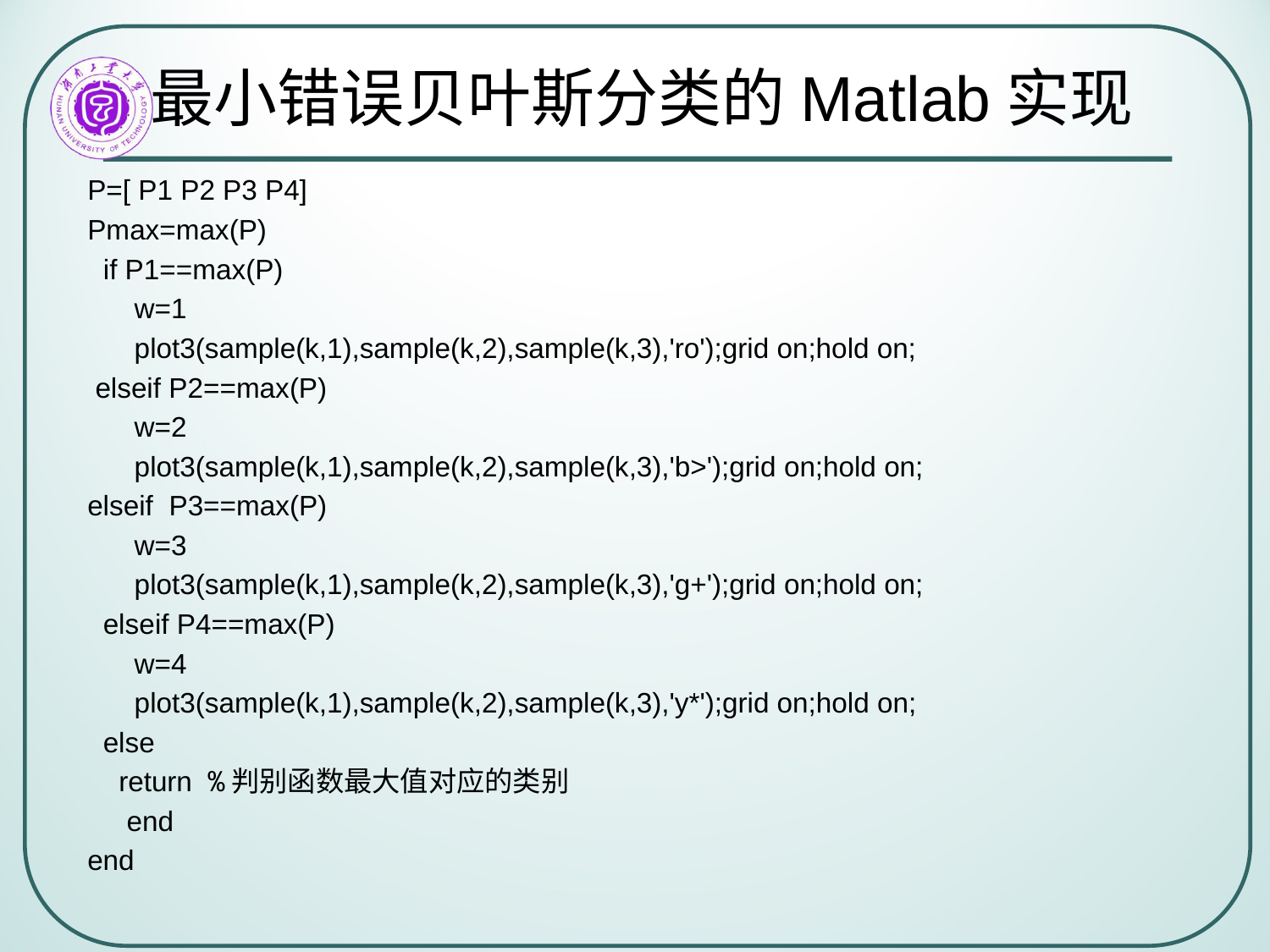

最小错误贝叶斯分类的Matlab实现
P=[ P1 P2 P3 P4]
Pmax=max(P)
  if P1==max(P)
      w=1
      plot3(sample(k,1),sample(k,2),sample(k,3),'ro');grid on;hold on;
 elseif P2==max(P)
      w=2
      plot3(sample(k,1),sample(k,2),sample(k,3),'b>');grid on;hold on;
elseif  P3==max(P)
      w=3
      plot3(sample(k,1),sample(k,2),sample(k,3),'g+');grid on;hold on;
  elseif P4==max(P)
      w=4
      plot3(sample(k,1),sample(k,2),sample(k,3),'y*');grid on;hold on;
  else
    return  %判别函数最大值对应的类别
     end
end